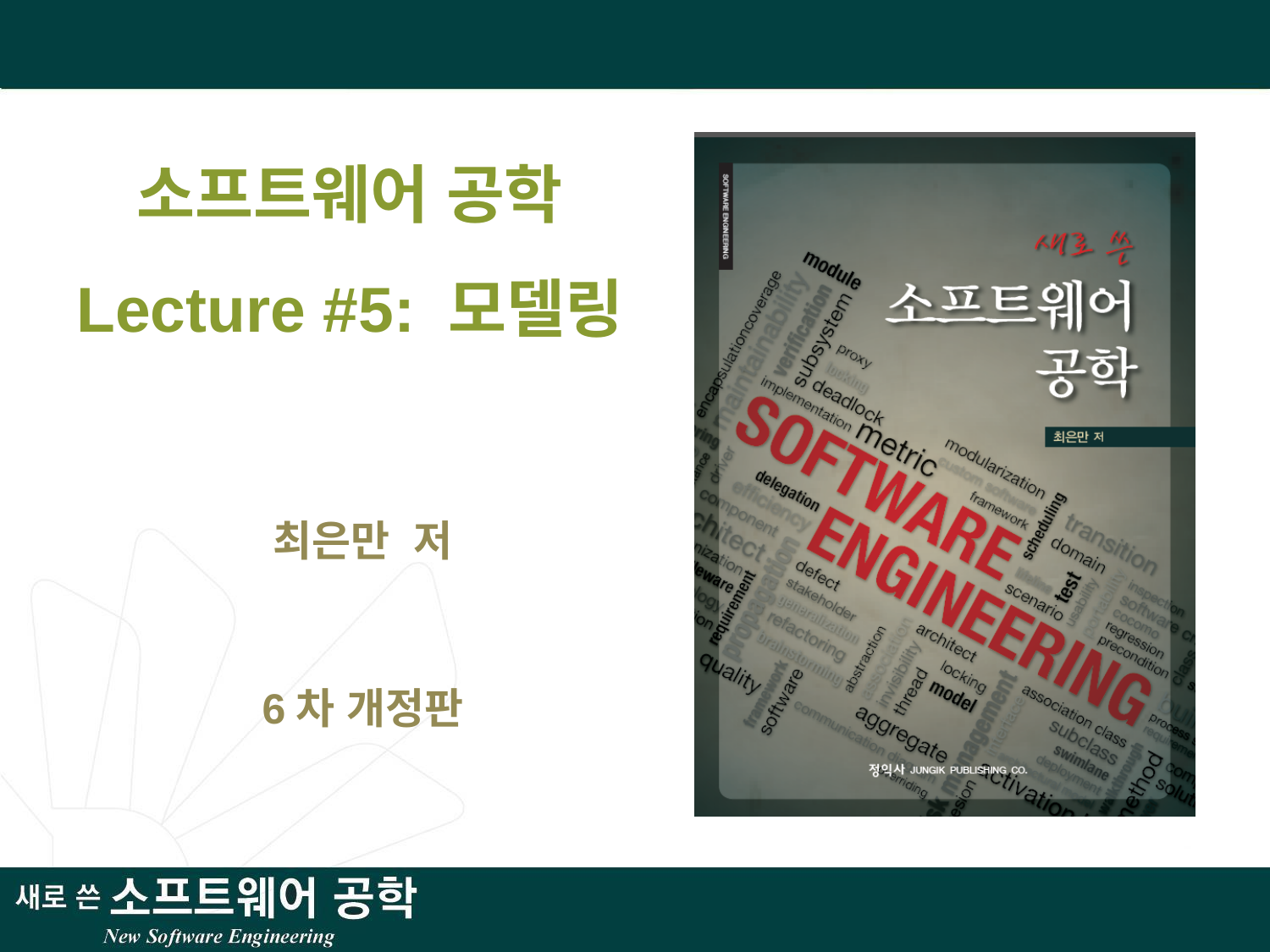

소프트웨어 공학
Lecture #5: 모델링
최은만  저

6차 개정판